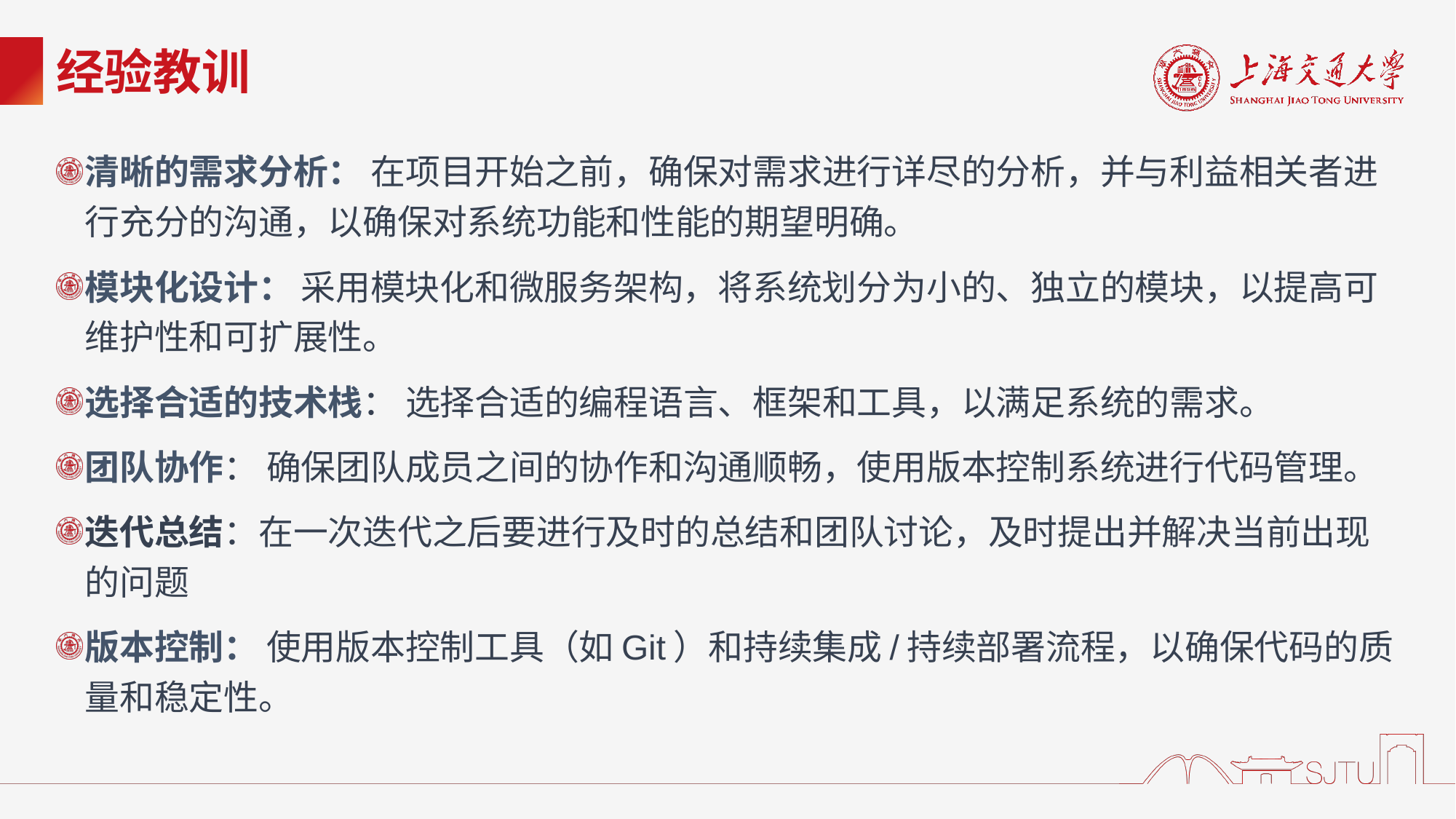

# 经验教训
清晰的需求分析： 在项目开始之前，确保对需求进行详尽的分析，并与利益相关者进行充分的沟通，以确保对系统功能和性能的期望明确。
模块化设计： 采用模块化和微服务架构，将系统划分为小的、独立的模块，以提高可维护性和可扩展性。
选择合适的技术栈： 选择合适的编程语言、框架和工具，以满足系统的需求。
团队协作： 确保团队成员之间的协作和沟通顺畅，使用版本控制系统进行代码管理。
迭代总结：在一次迭代之后要进行及时的总结和团队讨论，及时提出并解决当前出现的问题
版本控制： 使用版本控制工具（如Git）和持续集成/持续部署流程，以确保代码的质量和稳定性。